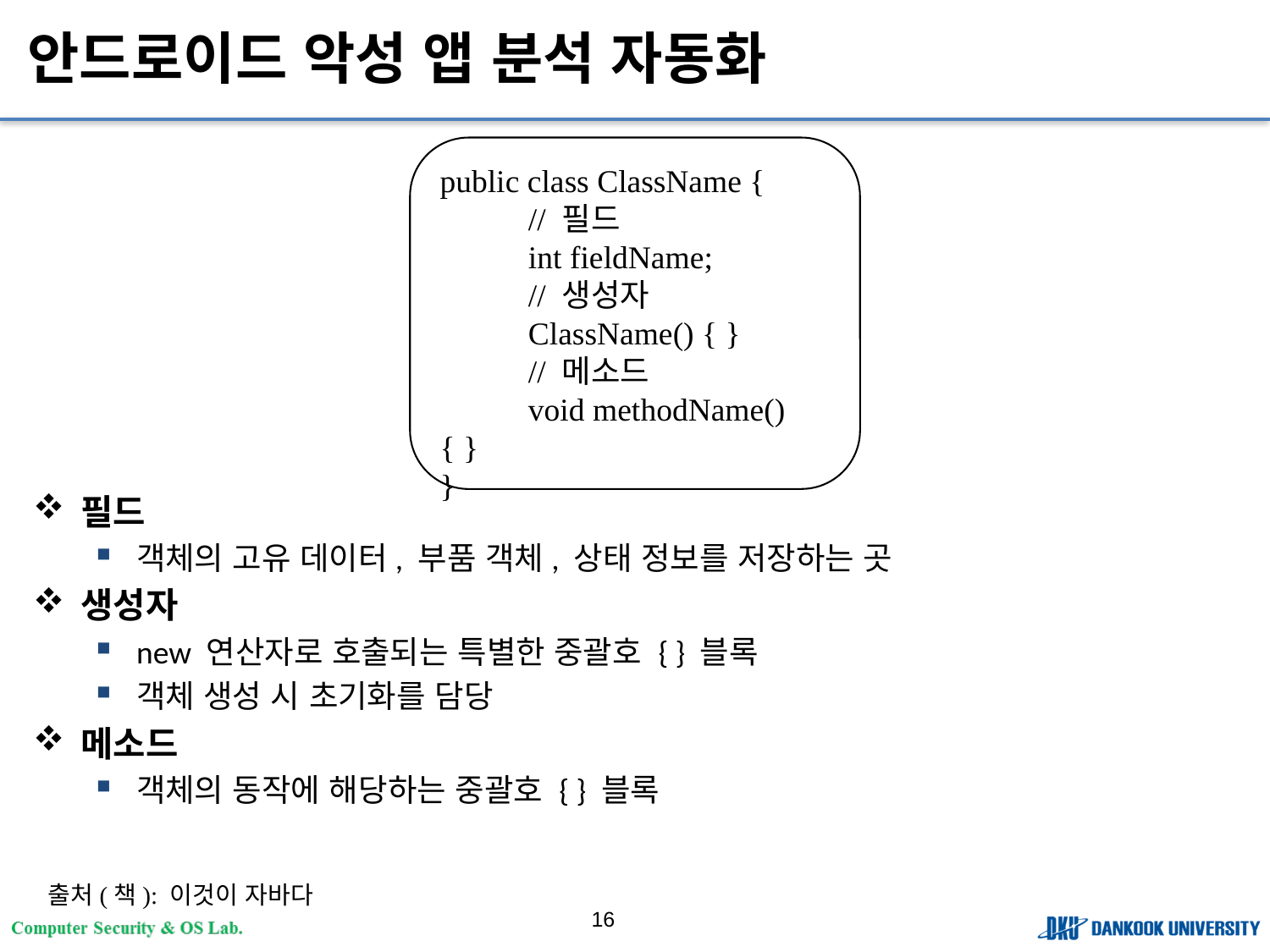

# 안드로이드 악성 앱 분석 자동화

필드
객체의 고유 데이터, 부품 객체, 상태 정보를 저장하는 곳
생성자
new 연산자로 호출되는 특별한 중괄호 { } 블록
객체 생성 시 초기화를 담당
메소드
객체의 동작에 해당하는 중괄호 { } 블록

public class ClassName {
           // 필드
           int fieldName;
           // 생성자
           ClassName() { }
           // 메소드
           void methodName() { }
}
출처(책): 이것이 자바다
16